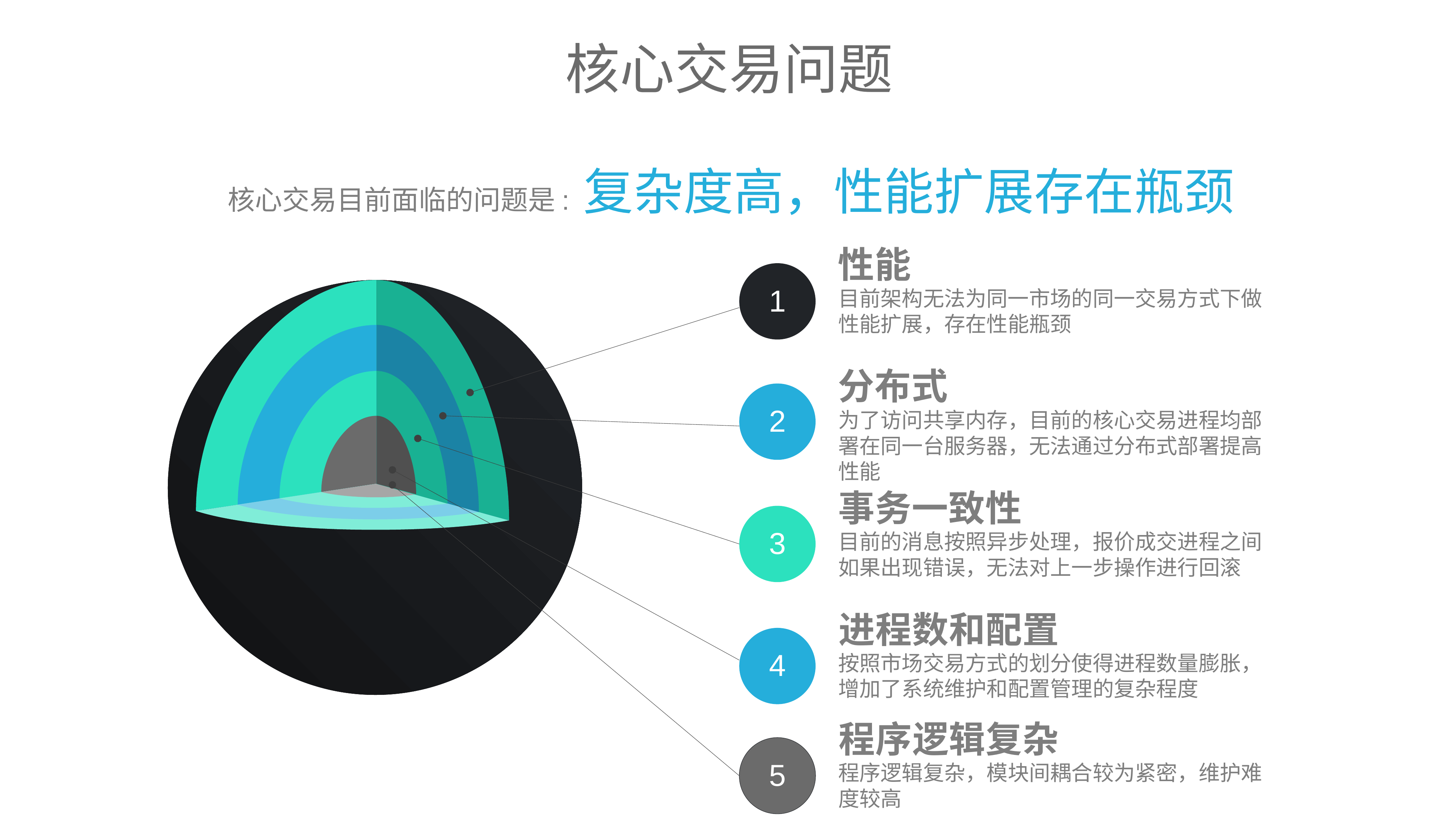

核心交易问题
核心交易目前面临的问题是: 复杂度高，性能扩展存在瓶颈
性能
1

目前架构无法为同一市场的同一交易方式下做性能扩展，存在性能瓶颈
分布式
2
为了访问共享内存，目前的核心交易进程均部署在同一台服务器，无法通过分布式部署提高性能
事务一致性
3
目前的消息按照异步处理，报价成交进程之间如果出现错误，无法对上一步操作进行回滚
进程数和配置
4
按照市场交易方式的划分使得进程数量膨胀，增加了系统维护和配置管理的复杂程度
程序逻辑复杂
5
程序逻辑复杂，模块间耦合较为紧密，维护难度较高